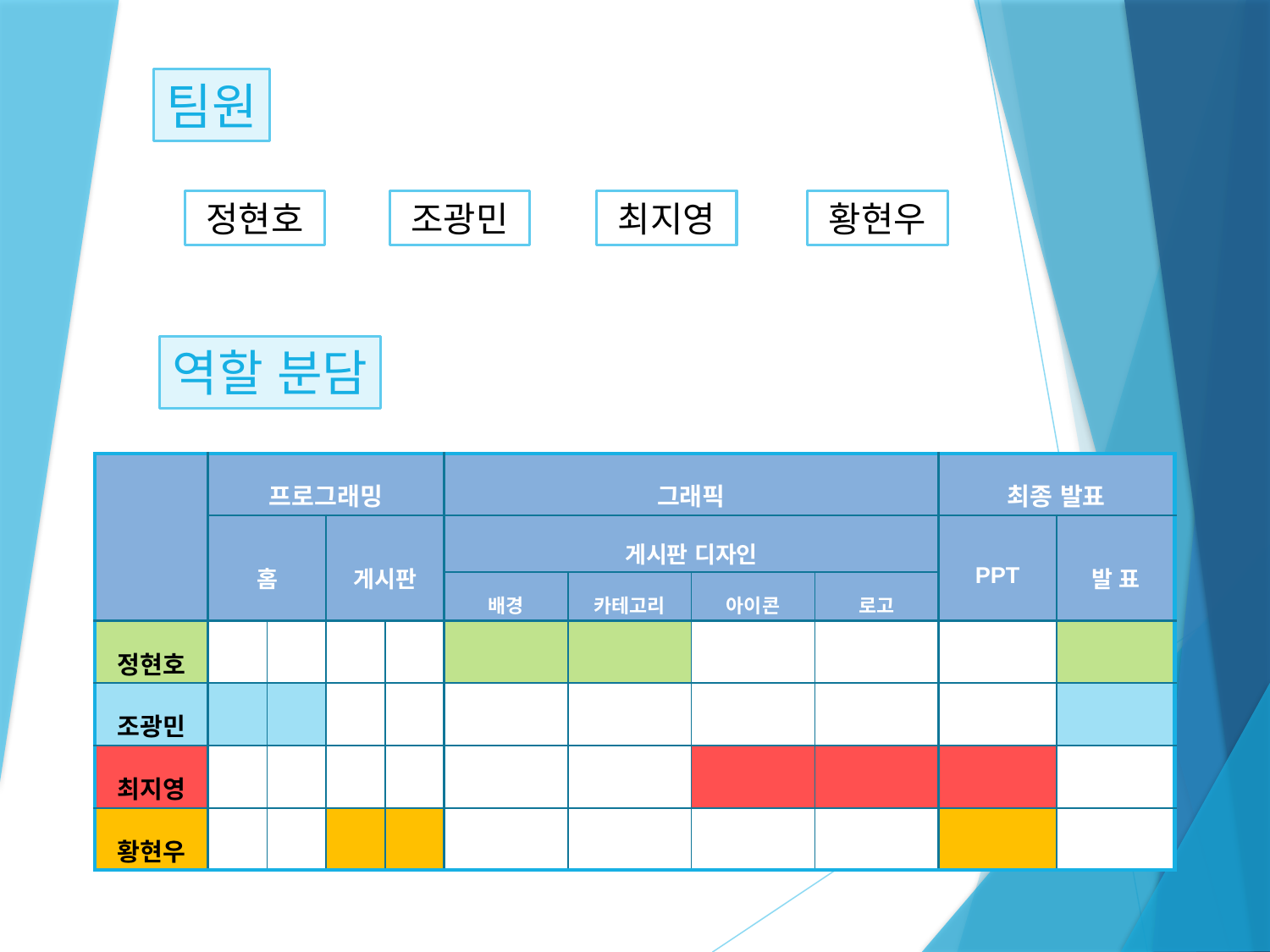

팀원
정현호
조광민
최지영
황현우
역할 분담
|  | 프로그래밍 |  |  |  | 그래픽 |  |  |  | 최종 발표 |  |
| --- | --- | --- | --- | --- | --- | --- | --- | --- | --- | --- |
|  | 홈 |  | 게시판 |  | 게시판 디자인 |  |  |  | PPT | 발 표 |
|  |  |  |  |  | 배경 | 카테고리 | 아이콘 | 로고 |  |  |
| 정현호 |  |  |  |  |  |  |  |  |  |  |
| 조광민 |  |  |  |  |  |  |  |  |  |  |
| 최지영 |  |  |  |  |  |  |  |  |  |  |
| 황현우 |  |  |  |  |  |  |  |  |  |  |